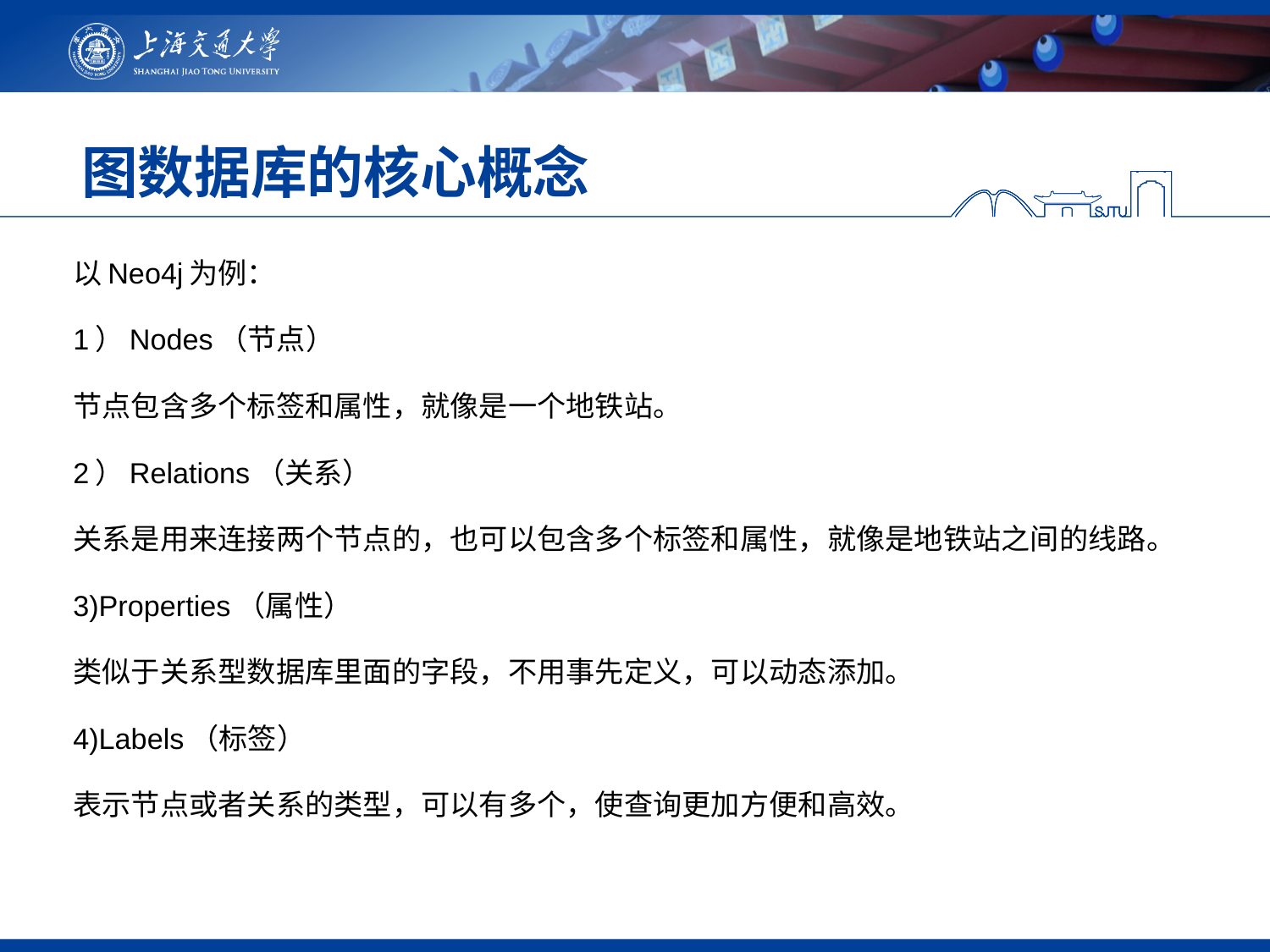

# 图数据库的核心概念
以Neo4j为例：
1）Nodes（节点）
节点包含多个标签和属性，就像是一个地铁站。
2）Relations（关系）
关系是用来连接两个节点的，也可以包含多个标签和属性，就像是地铁站之间的线路。
3)Properties（属性）
类似于关系型数据库里面的字段，不用事先定义，可以动态添加。
4)Labels（标签）
表示节点或者关系的类型，可以有多个，使查询更加方便和高效。